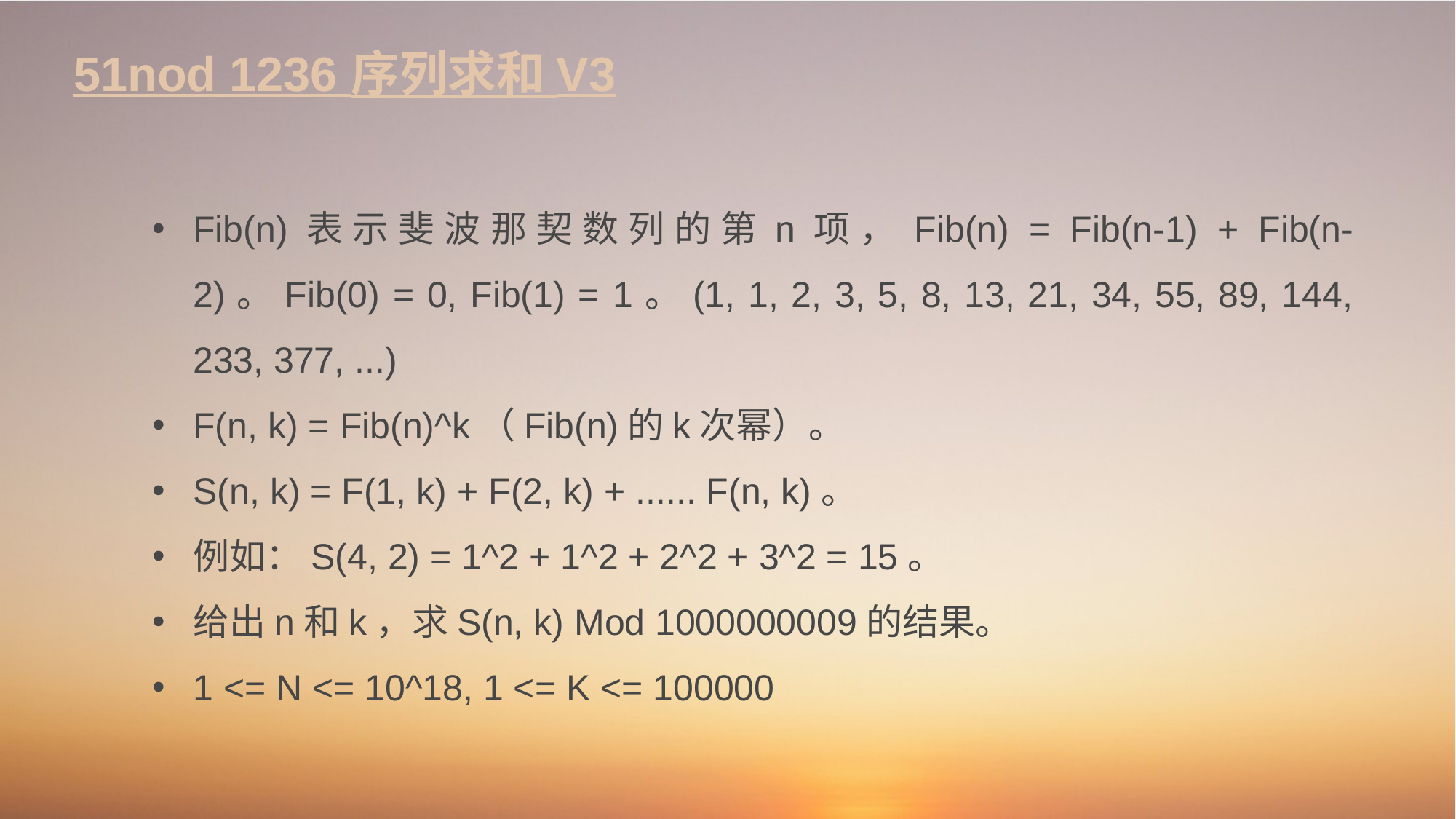

# 51nod 1236 序列求和 V3
Fib(n)表示斐波那契数列的第n项，Fib(n) = Fib(n-1) + Fib(n-2)。Fib(0) = 0, Fib(1) = 1。(1, 1, 2, 3, 5, 8, 13, 21, 34, 55, 89, 144, 233, 377, ...)
F(n, k) = Fib(n)^k（Fib(n)的k次幂）。
S(n, k) = F(1, k) + F(2, k) + ...... F(n, k)。
例如：S(4, 2) = 1^2 + 1^2 + 2^2 + 3^2 = 15。
给出n和k，求S(n, k) Mod 1000000009的结果。
1 <= N <= 10^18, 1 <= K <= 100000